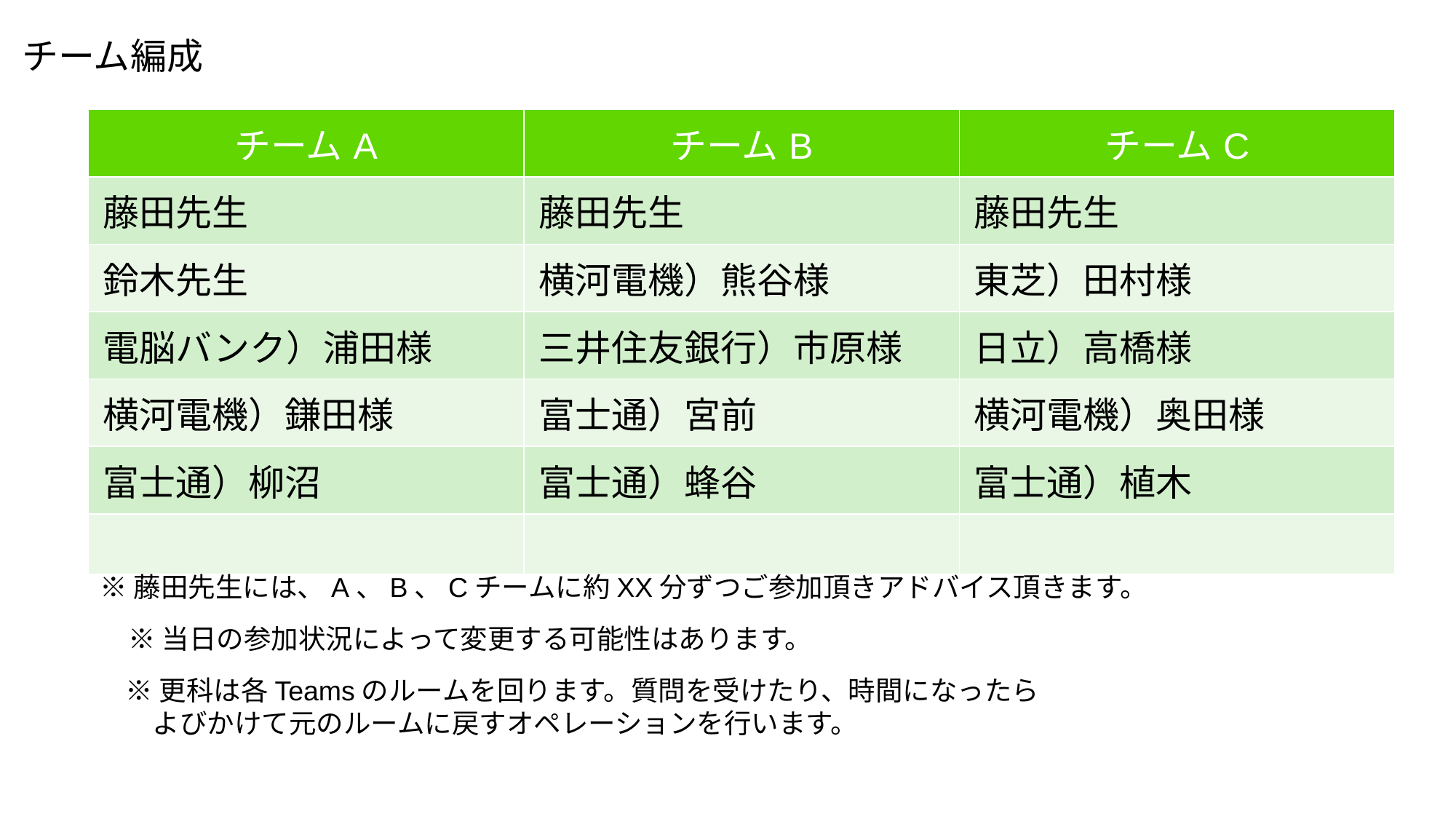

チーム編成
| チームA | チームB | チームC |
| --- | --- | --- |
| 藤田先生 | 藤田先生 | 藤田先生 |
| 鈴木先生 | 横河電機）熊谷様 | 東芝）田村様 |
| 電脳バンク）浦田様 | 三井住友銀行）市原様 | 日立）高橋様 |
| 横河電機）鎌田様 | 富士通）宮前 | 横河電機）奥田様 |
| 富士通）柳沼 | 富士通）蜂谷 | 富士通）植木 |
|  |  |  |
※藤田先生には、A、B、Cチームに約XX分ずつご参加頂きアドバイス頂きます。
※当日の参加状況によって変更する可能性はあります。
※更科は各Teamsのルームを回ります。質問を受けたり、時間になったら
　よびかけて元のルームに戻すオペレーションを行います。